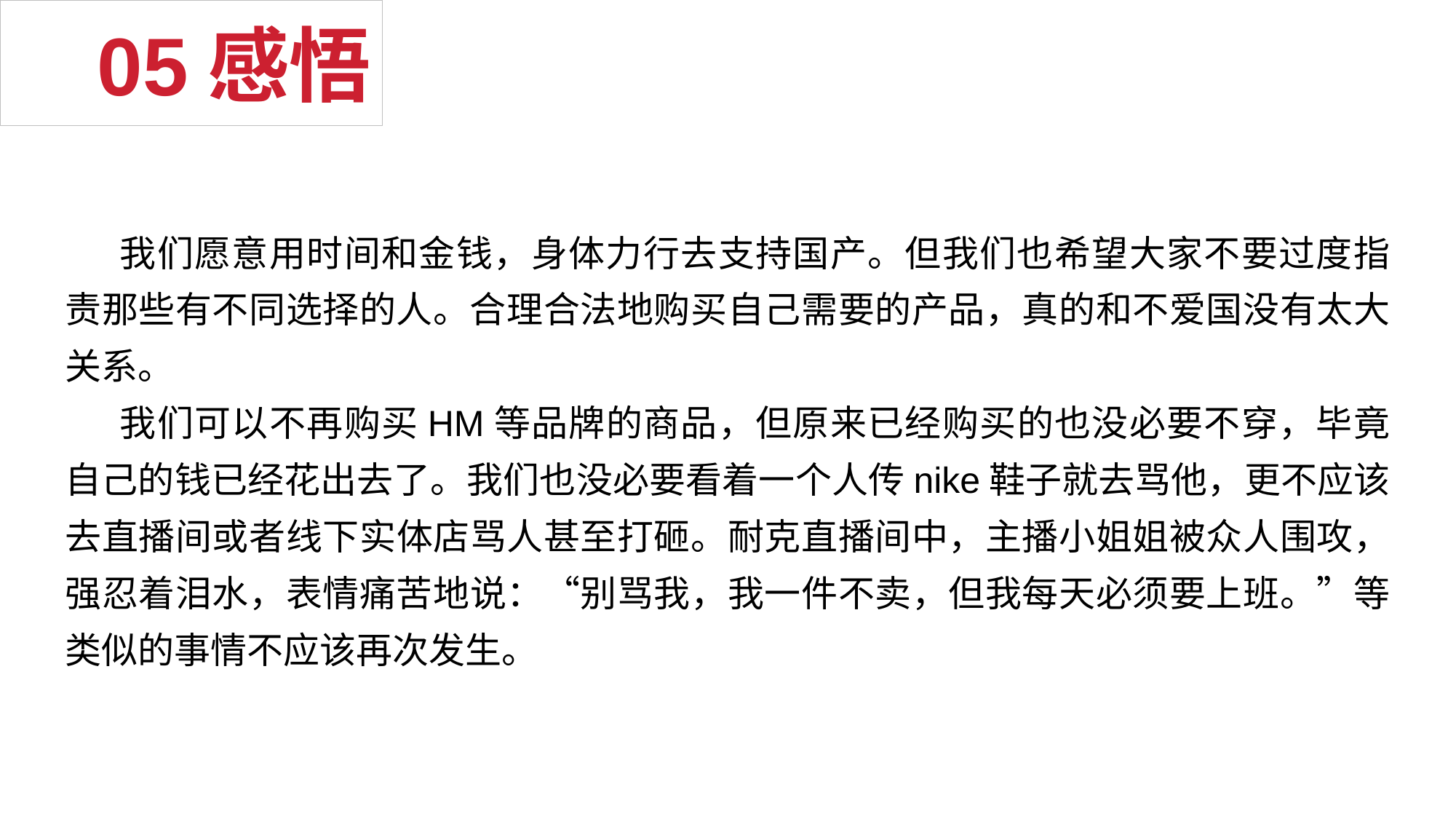

05感悟
我们愿意用时间和金钱，身体力行去支持国产。但我们也希望大家不要过度指责那些有不同选择的人。合理合法地购买自己需要的产品，真的和不爱国没有太大关系。
我们可以不再购买HM等品牌的商品，但原来已经购买的也没必要不穿，毕竟自己的钱已经花出去了。我们也没必要看着一个人传nike鞋子就去骂他，更不应该去直播间或者线下实体店骂人甚至打砸。耐克直播间中，主播小姐姐被众人围攻，强忍着泪水，表情痛苦地说：“别骂我，我一件不卖，但我每天必须要上班。”等类似的事情不应该再次发生。